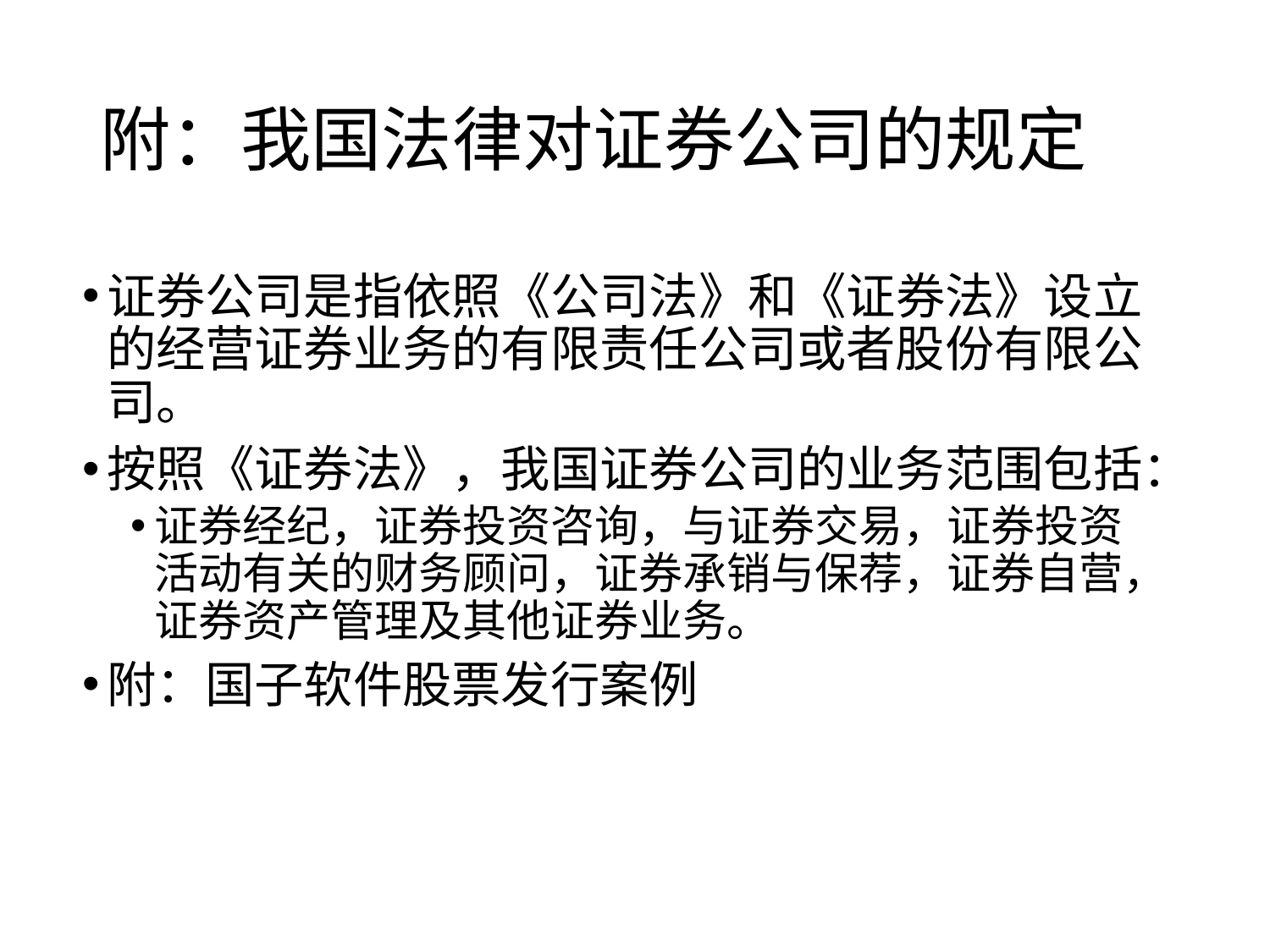

# 附：我国法律对证券公司的规定
证券公司是指依照《公司法》和《证券法》设立的经营证券业务的有限责任公司或者股份有限公司。
按照《证券法》，我国证券公司的业务范围包括：
证券经纪，证券投资咨询，与证券交易，证券投资活动有关的财务顾问，证券承销与保荐，证券自营，证券资产管理及其他证券业务。
附：国子软件股票发行案例